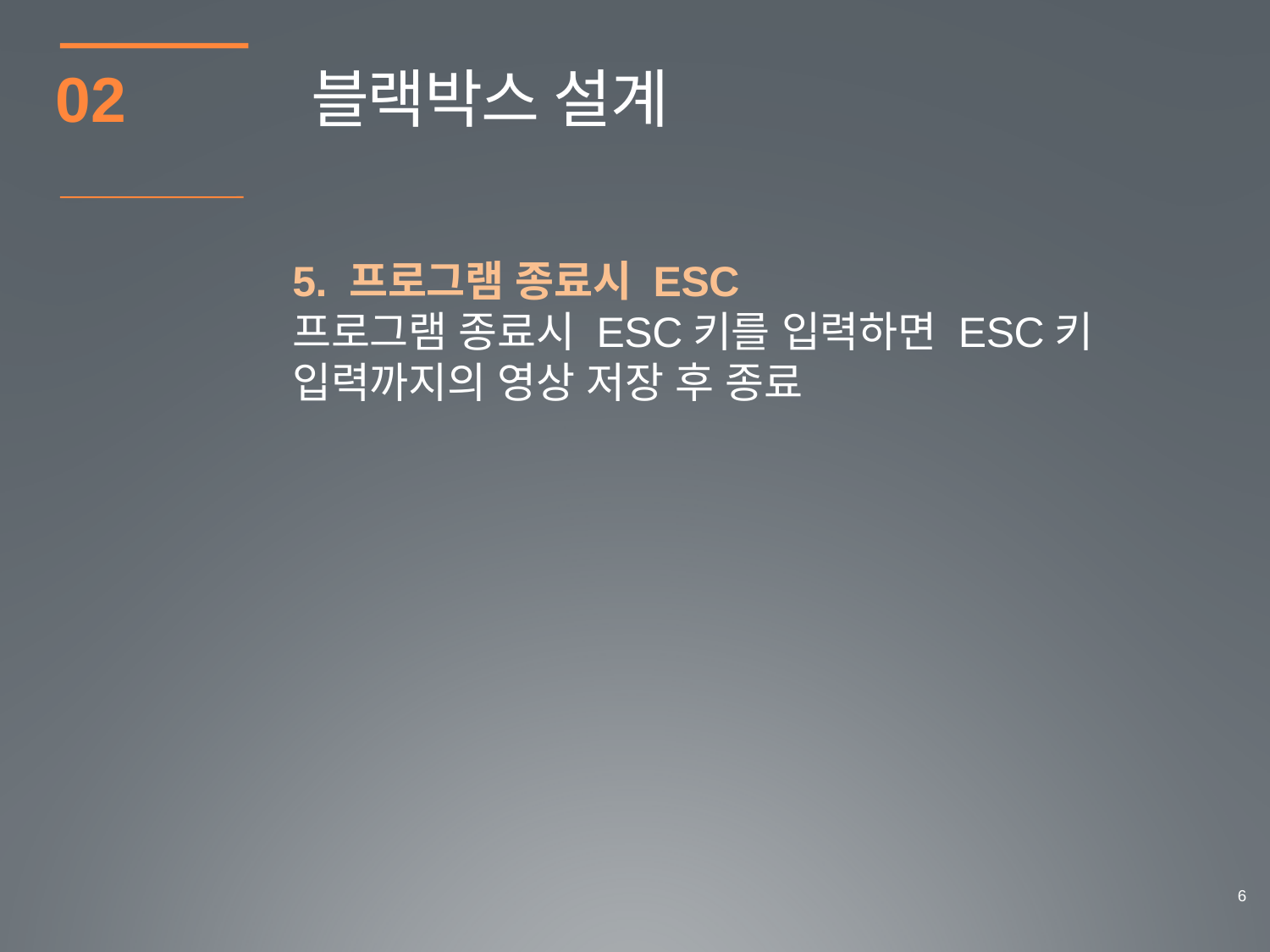

02
블랙박스 설계

5. 프로그램 종료시 ESC
프로그램 종료시 ESC키를 입력하면 ESC키 입력까지의 영상 저장 후 종료